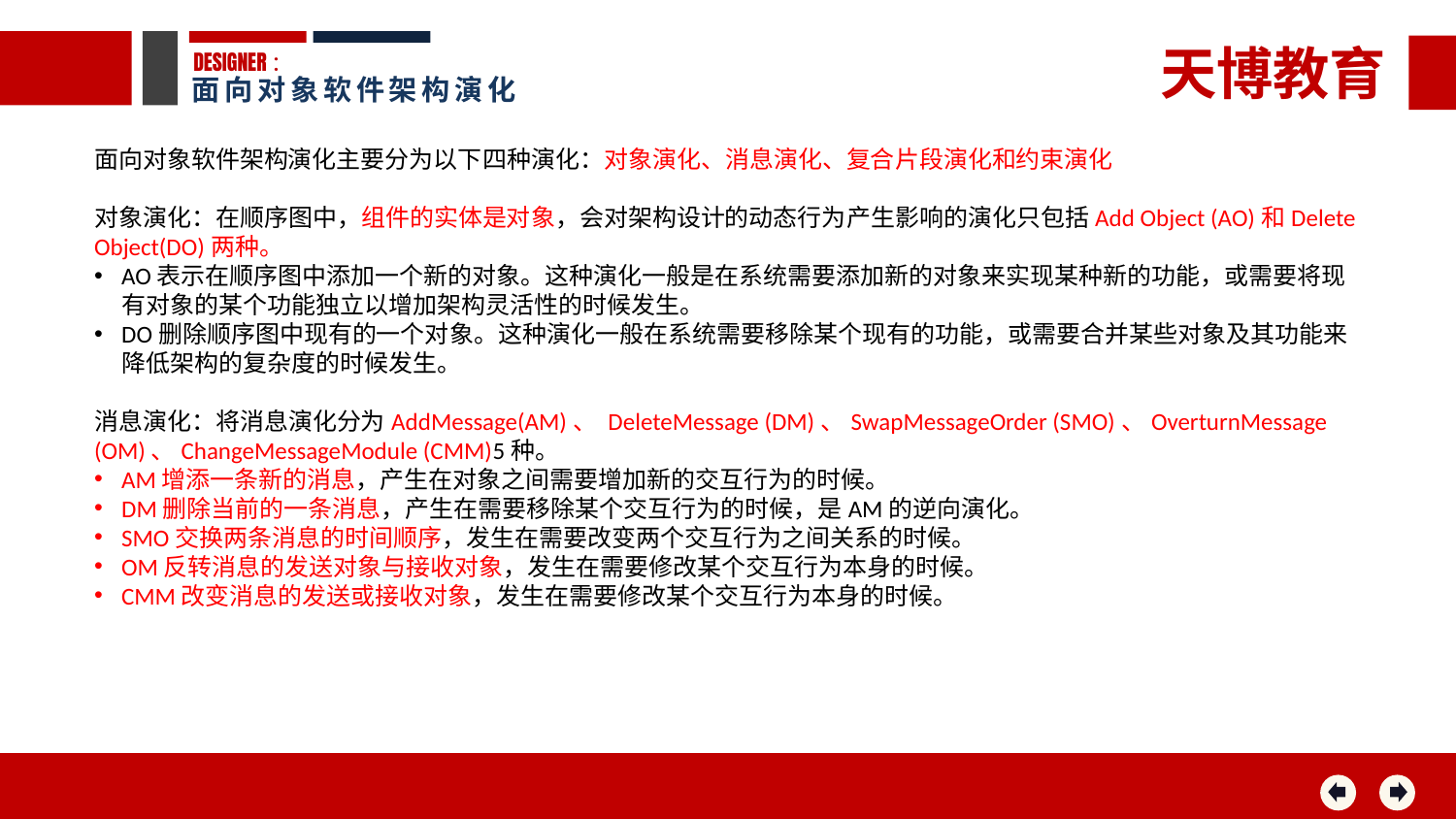

天博教育
DESIGNER：
面向对象软件架构演化
面向对象软件架构演化主要分为以下四种演化：对象演化、消息演化、复合片段演化和约束演化

对象演化：在顺序图中，组件的实体是对象，会对架构设计的动态行为产生影响的演化只包括Add Object (AO)和Delete Object(DO)两种。
AO表示在顺序图中添加一个新的对象。这种演化一般是在系统需要添加新的对象来实现某种新的功能，或需要将现有对象的某个功能独立以增加架构灵活性的时候发生。
DO删除顺序图中现有的一个对象。这种演化一般在系统需要移除某个现有的功能，或需要合并某些对象及其功能来降低架构的复杂度的时候发生。

消息演化：将消息演化分为AddMessage(AM)、 DeleteMessage (DM)、SwapMessageOrder (SMO)、OverturnMessage (OM)、ChangeMessageModule (CMM)5种。
AM增添一条新的消息，产生在对象之间需要增加新的交互行为的时候。
DM删除当前的一条消息，产生在需要移除某个交互行为的时候，是AM的逆向演化。
SMO交换两条消息的时间顺序，发生在需要改变两个交互行为之间关系的时候。
OM反转消息的发送对象与接收对象，发生在需要修改某个交互行为本身的时候。
CMM改变消息的发送或接收对象，发生在需要修改某个交互行为本身的时候。